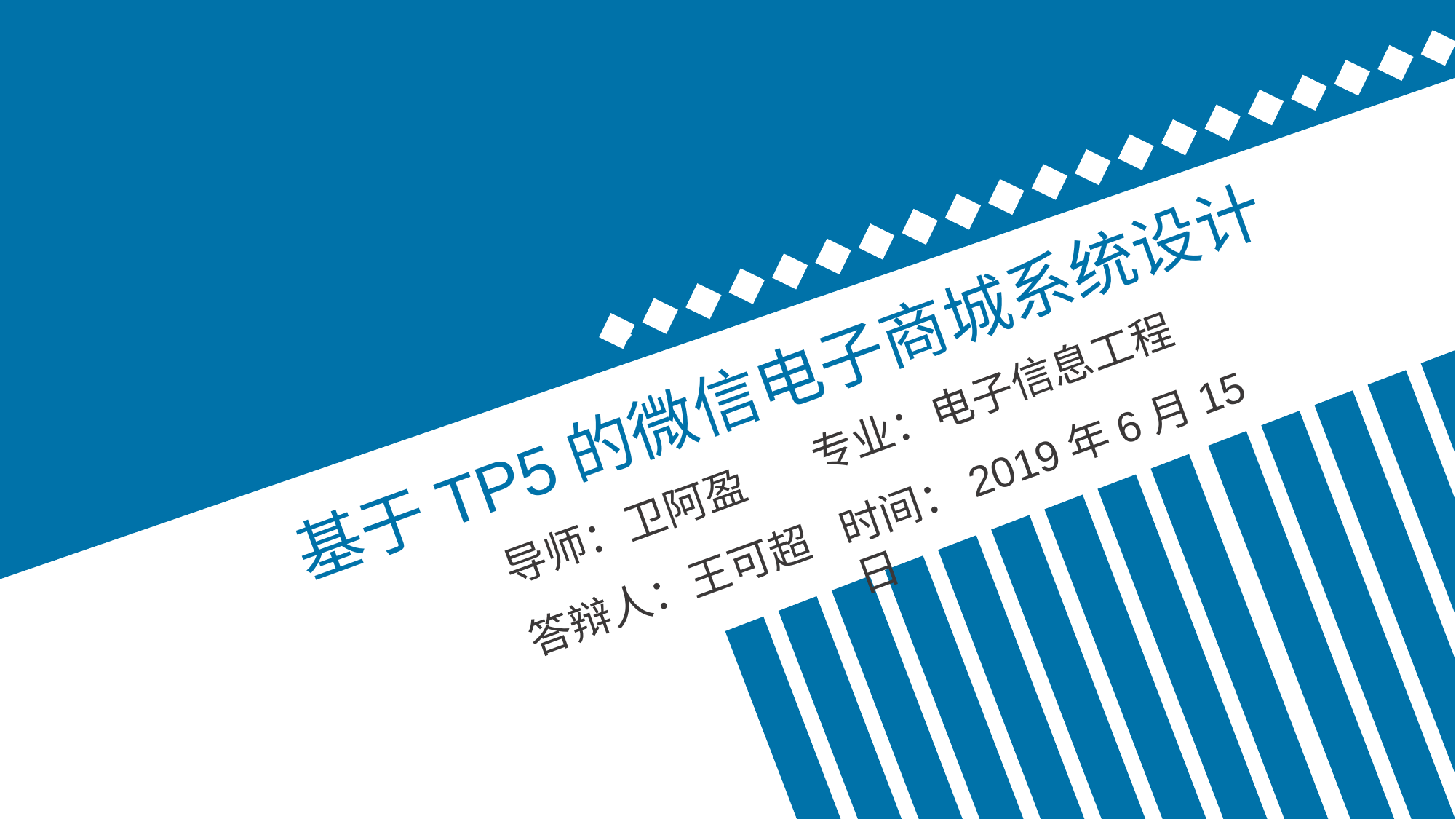

C

基于TP5的微信电子商城系统设计
导师：卫阿盈
专业：电子信息工程
答辩人：王可超
时间：2019年6月15日